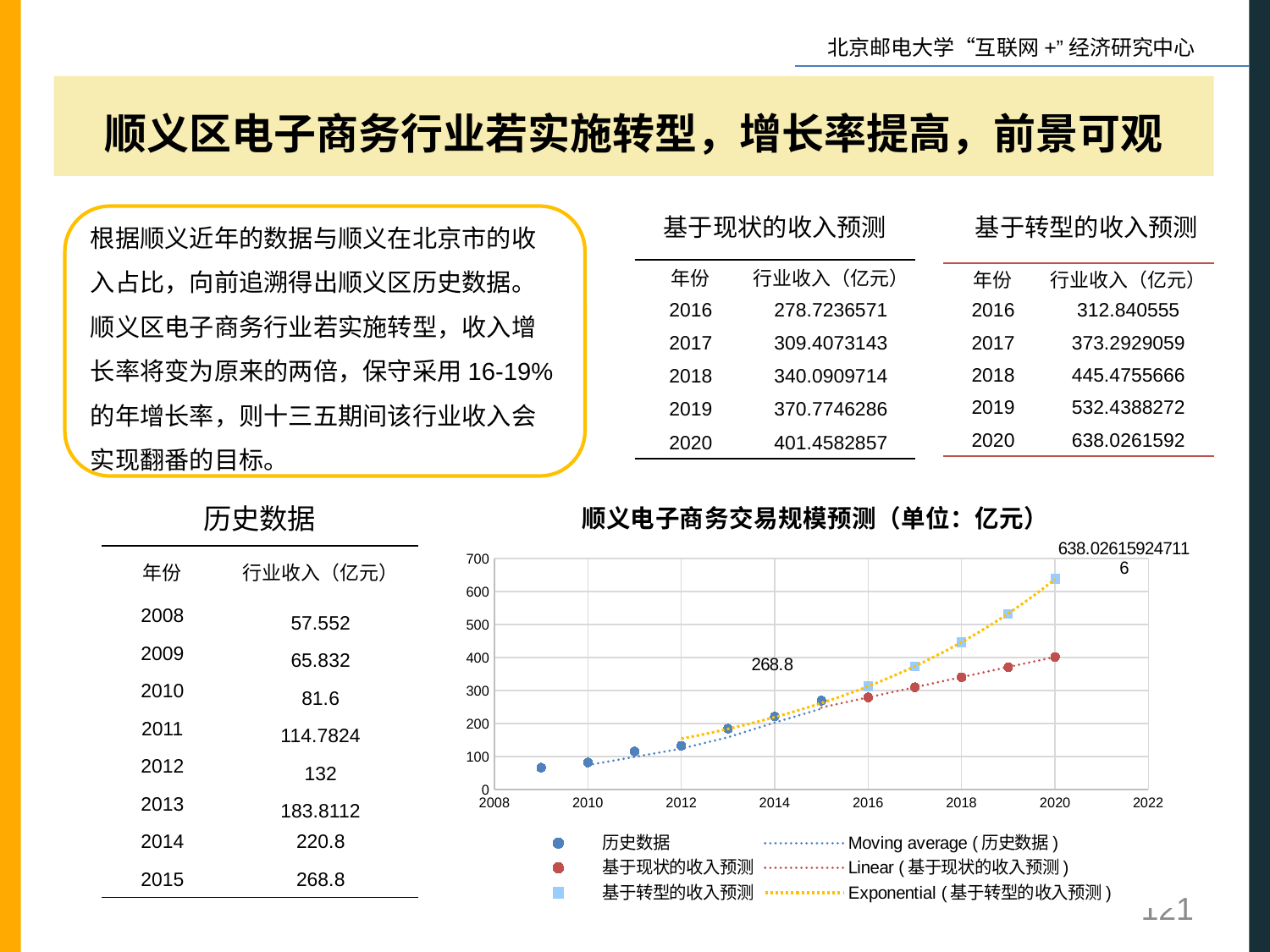

顺义区电子商务行业若实施转型，增长率提高，前景可观
根据顺义近年的数据与顺义在北京市的收入占比，向前追溯得出顺义区历史数据。
顺义区电子商务行业若实施转型，收入增长率将变为原来的两倍，保守采用16-19%的年增长率，则十三五期间该行业收入会实现翻番的目标。
基于现状的收入预测
基于转型的收入预测
| 年份 | 行业收入（亿元） |
| --- | --- |
| 2016 | 278.7236571 |
| 2017 | 309.4073143 |
| 2018 | 340.0909714 |
| 2019 | 370.7746286 |
| 2020 | 401.4582857 |
| 年份 | 行业收入（亿元） |
| --- | --- |
| 2016 | 312.840555 |
| 2017 | 373.2929059 |
| 2018 | 445.4755666 |
| 2019 | 532.4388272 |
| 2020 | 638.0261592 |

### Chart: 顺义电子商务交易规模预测（单位：亿元）

| Category |  |  |  |
|---|---|---|---|
历史数据
| 年份 | 行业收入（亿元） |
| --- | --- |
| 2008 | 57.552 |
| 2009 | 65.832 |
| 2010 | 81.6 |
| 2011 | 114.7824 |
| 2012 | 132 |
| 2013 | 183.8112 |
| 2014 | 220.8 |
| 2015 | 268.8 |
121